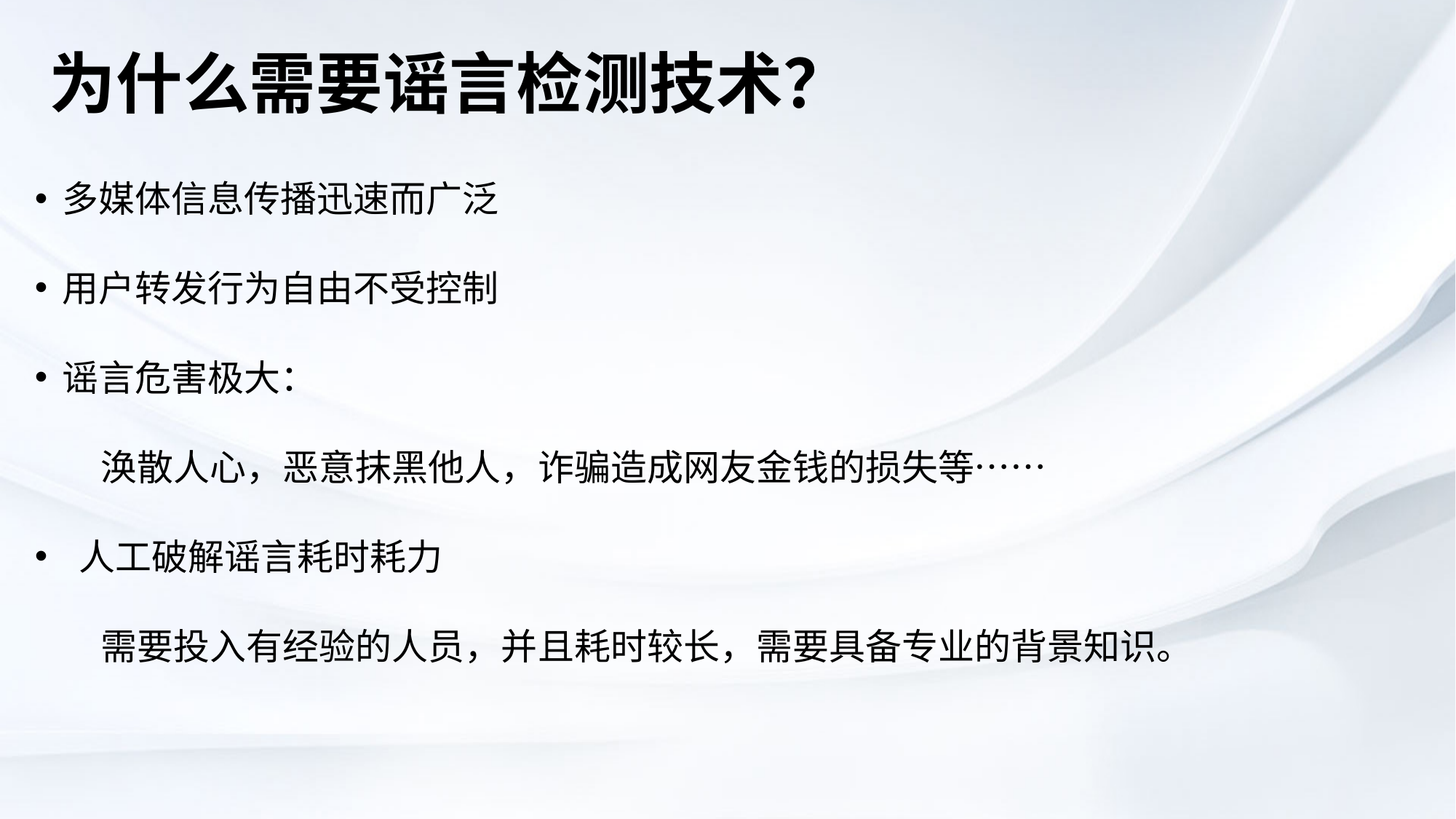

# 为什么需要谣言检测技术？
多媒体信息传播迅速而广泛
用户转发行为自由不受控制
谣言危害极大：
       涣散人心，恶意抹黑他人，诈骗造成网友金钱的损失等……
 人工破解谣言耗时耗力
       需要投入有经验的人员，并且耗时较长，需要具备专业的背景知识。